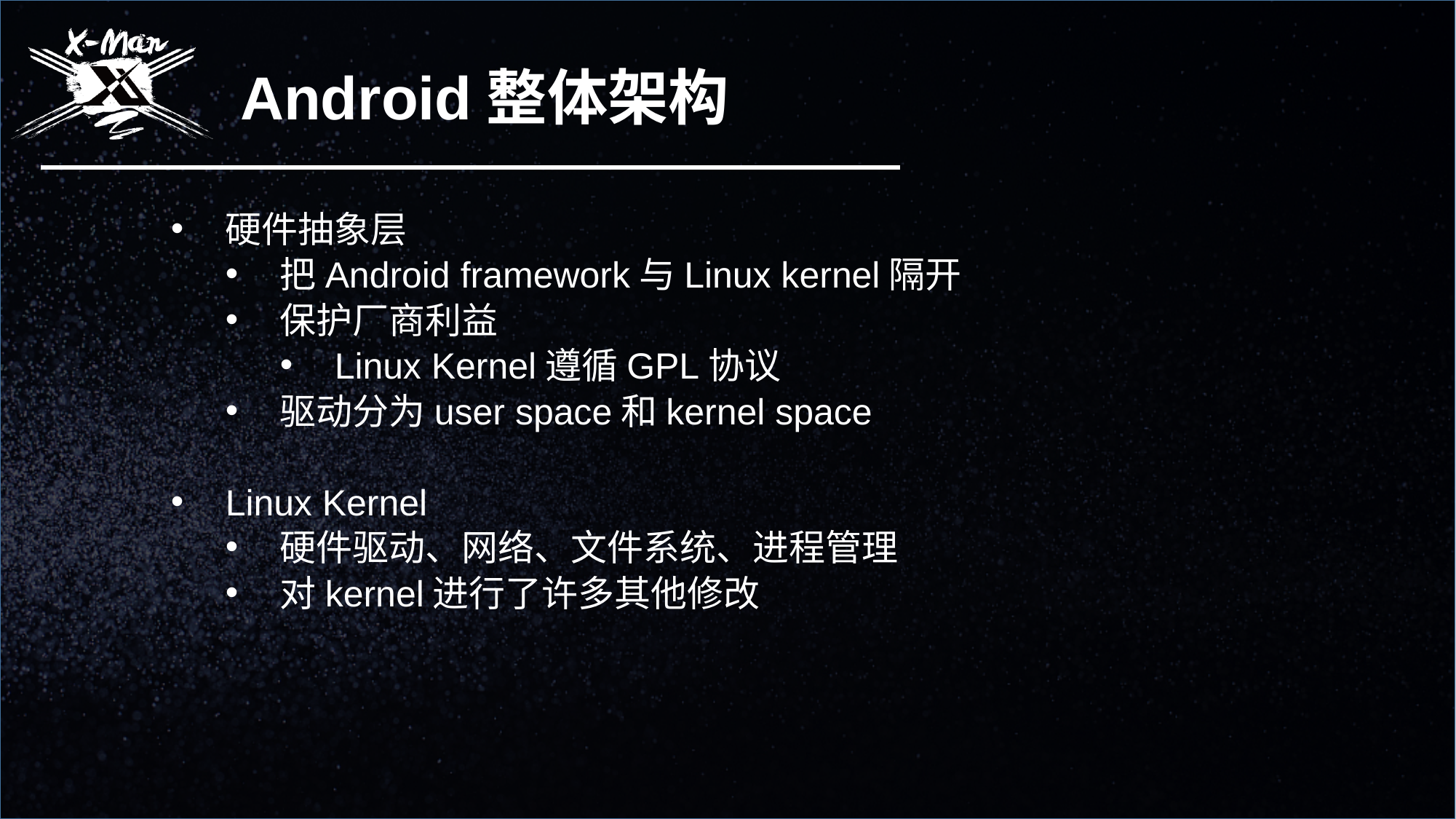

Android整体架构
硬件抽象层
把Android framework与Linux kernel隔开
保护厂商利益
Linux Kernel遵循GPL协议
驱动分为user space和kernel space

Linux Kernel
硬件驱动、网络、文件系统、进程管理
对kernel进行了许多其他修改